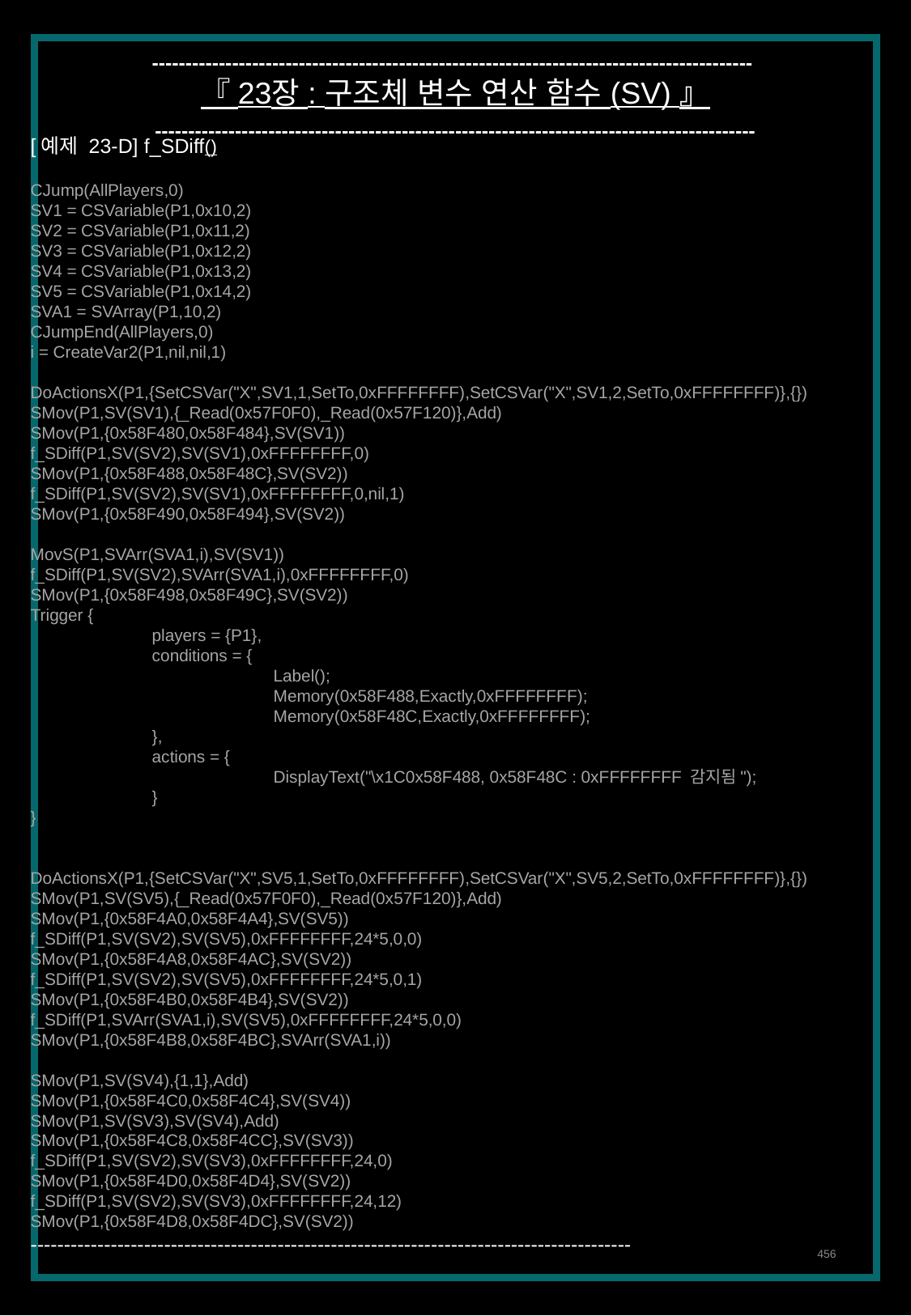

------------------------------------------------------------------------------------------
『 23장 : 구조체 변수 연산 함수 (SV) 』
------------------------------------------------------------------------------------------
[예제 23-D] f_SDiff()

CJump(AllPlayers,0)
SV1 = CSVariable(P1,0x10,2)
SV2 = CSVariable(P1,0x11,2)
SV3 = CSVariable(P1,0x12,2)
SV4 = CSVariable(P1,0x13,2)
SV5 = CSVariable(P1,0x14,2)
SVA1 = SVArray(P1,10,2)
CJumpEnd(AllPlayers,0)
i = CreateVar2(P1,nil,nil,1)

DoActionsX(P1,{SetCSVar("X",SV1,1,SetTo,0xFFFFFFFF),SetCSVar("X",SV1,2,SetTo,0xFFFFFFFF)},{})
SMov(P1,SV(SV1),{_Read(0x57F0F0),_Read(0x57F120)},Add)
SMov(P1,{0x58F480,0x58F484},SV(SV1))
f_SDiff(P1,SV(SV2),SV(SV1),0xFFFFFFFF,0)
SMov(P1,{0x58F488,0x58F48C},SV(SV2))
f_SDiff(P1,SV(SV2),SV(SV1),0xFFFFFFFF,0,nil,1)
SMov(P1,{0x58F490,0x58F494},SV(SV2))

MovS(P1,SVArr(SVA1,i),SV(SV1))
f_SDiff(P1,SV(SV2),SVArr(SVA1,i),0xFFFFFFFF,0)
SMov(P1,{0x58F498,0x58F49C},SV(SV2))
Trigger {
	players = {P1},
	conditions = {
		Label();
		Memory(0x58F488,Exactly,0xFFFFFFFF);
		Memory(0x58F48C,Exactly,0xFFFFFFFF);
	},
	actions = {
		DisplayText("\x1C0x58F488, 0x58F48C : 0xFFFFFFFF 감지됨");
	}
}

DoActionsX(P1,{SetCSVar("X",SV5,1,SetTo,0xFFFFFFFF),SetCSVar("X",SV5,2,SetTo,0xFFFFFFFF)},{})
SMov(P1,SV(SV5),{_Read(0x57F0F0),_Read(0x57F120)},Add)
SMov(P1,{0x58F4A0,0x58F4A4},SV(SV5))
f_SDiff(P1,SV(SV2),SV(SV5),0xFFFFFFFF,24*5,0,0)
SMov(P1,{0x58F4A8,0x58F4AC},SV(SV2))
f_SDiff(P1,SV(SV2),SV(SV5),0xFFFFFFFF,24*5,0,1)
SMov(P1,{0x58F4B0,0x58F4B4},SV(SV2))
f_SDiff(P1,SVArr(SVA1,i),SV(SV5),0xFFFFFFFF,24*5,0,0)
SMov(P1,{0x58F4B8,0x58F4BC},SVArr(SVA1,i))

SMov(P1,SV(SV4),{1,1},Add)
SMov(P1,{0x58F4C0,0x58F4C4},SV(SV4))
SMov(P1,SV(SV3),SV(SV4),Add)
SMov(P1,{0x58F4C8,0x58F4CC},SV(SV3))
f_SDiff(P1,SV(SV2),SV(SV3),0xFFFFFFFF,24,0)
SMov(P1,{0x58F4D0,0x58F4D4},SV(SV2))
f_SDiff(P1,SV(SV2),SV(SV3),0xFFFFFFFF,24,12)
SMov(P1,{0x58F4D8,0x58F4DC},SV(SV2))
------------------------------------------------------------------------------------------
456